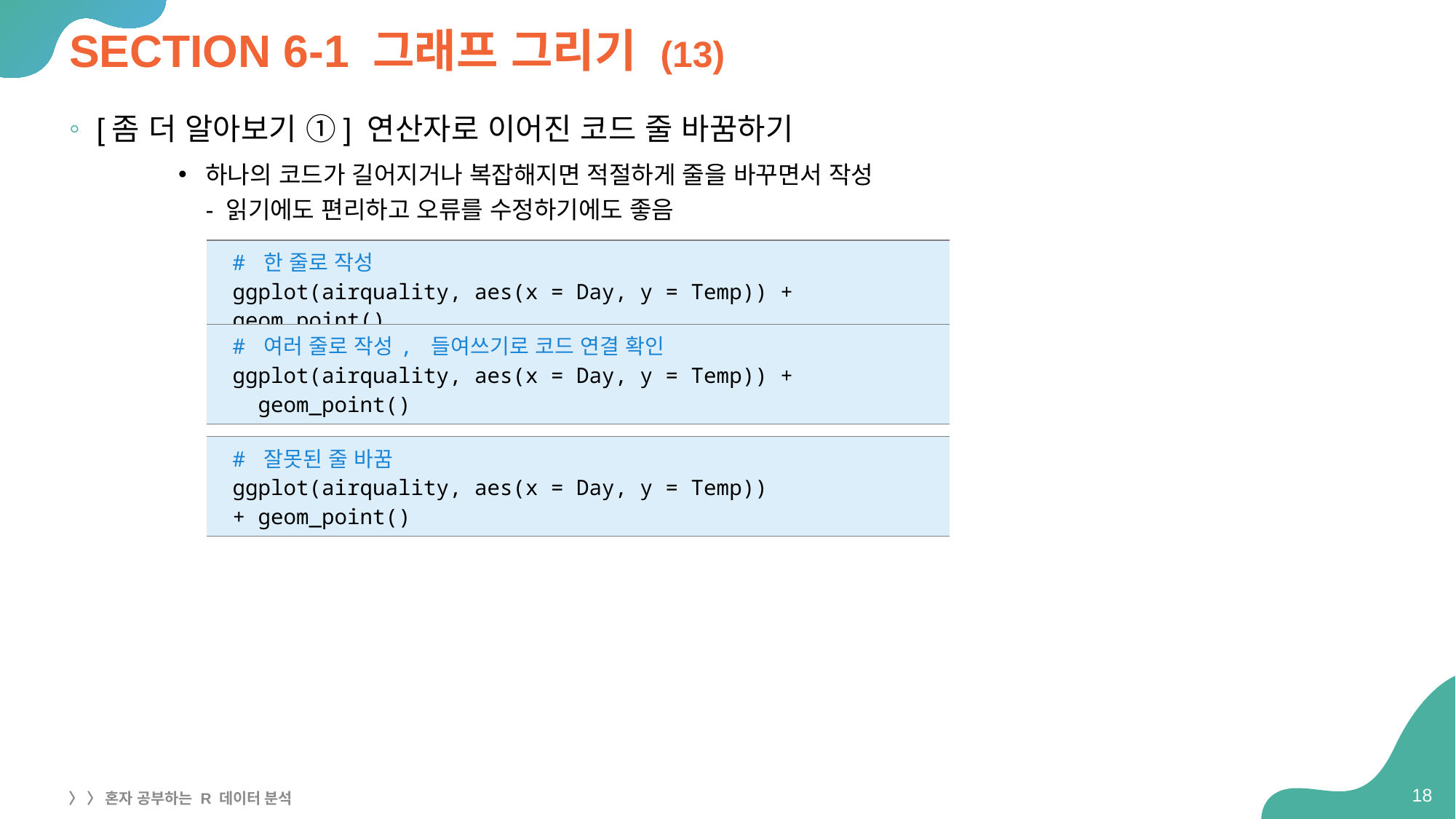

# SECTION 6-1 그래프 그리기 (13)
[좀 더 알아보기 ①] 연산자로 이어진 코드 줄 바꿈하기
하나의 코드가 길어지거나 복잡해지면 적절하게 줄을 바꾸면서 작성
- 읽기에도 편리하고 오류를 수정하기에도 좋음
| # 한 줄로 작성 ggplot(airquality, aes(x = Day, y = Temp)) + geom\_point() |
| --- |
| # 여러 줄로 작성, 들여쓰기로 코드 연결 확인 ggplot(airquality, aes(x = Day, y = Temp)) + geom\_point() |
| --- |
| # 잘못된 줄 바꿈 ggplot(airquality, aes(x = Day, y = Temp)) + geom\_point() |
| --- |
18
〉 〉 혼자 공부하는 R 데이터 분석